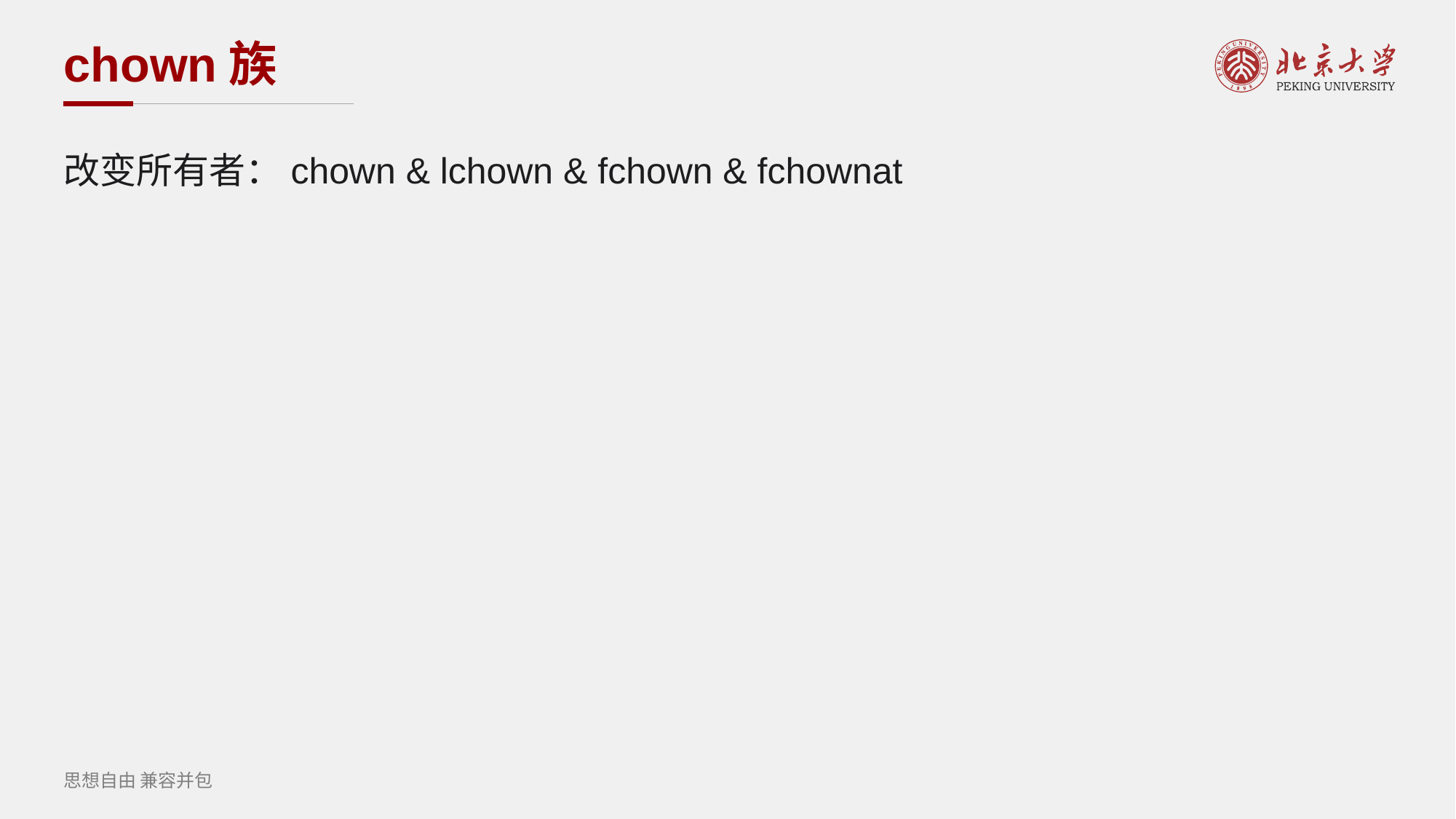

# chown族
改变所有者：chown & lchown & fchown & fchownat